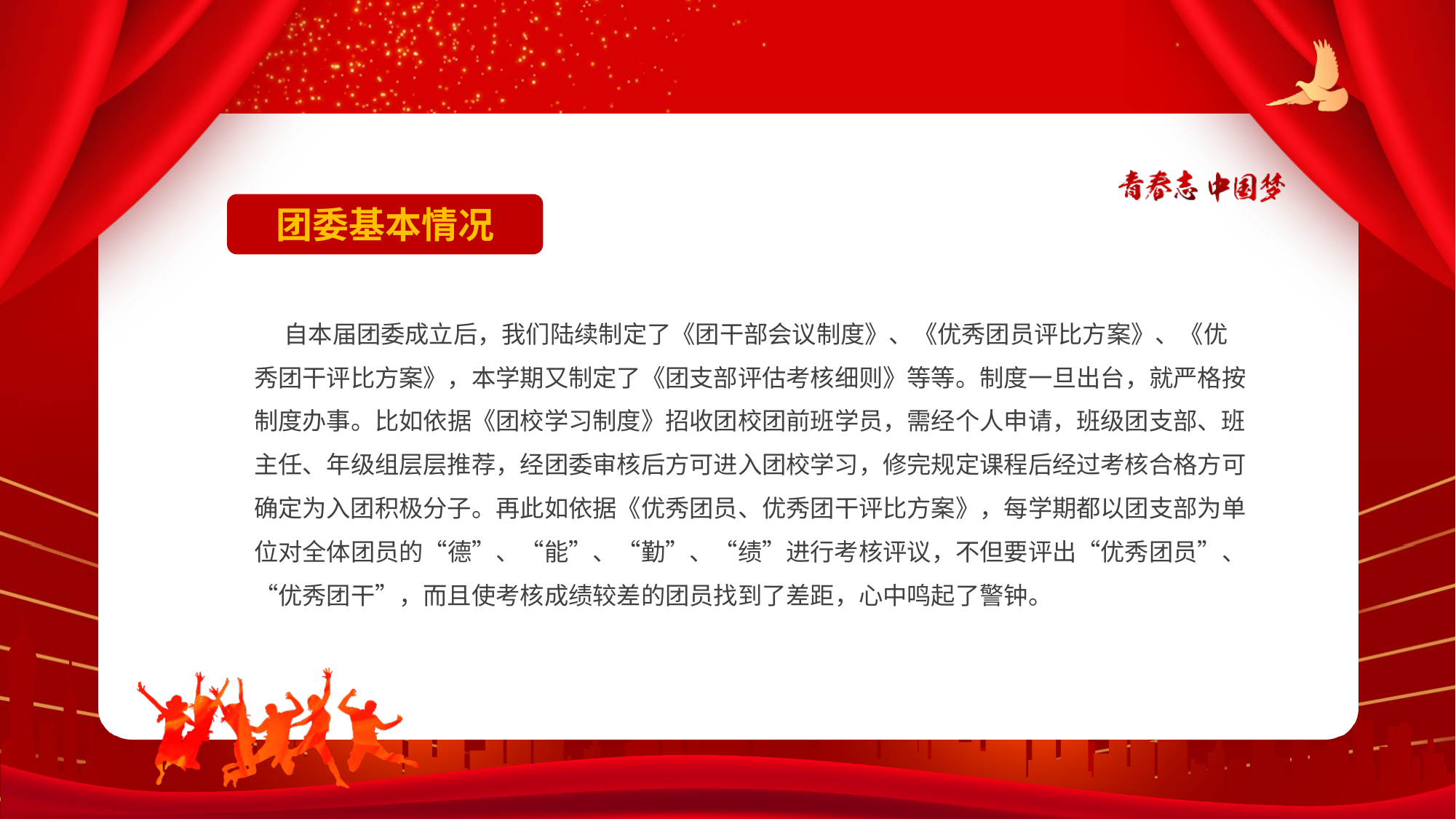

团委基本情况
  自本届团委成立后，我们陆续制定了《团干部会议制度》、《优秀团员评比方案》、《优秀团干评比方案》，本学期又制定了《团支部评估考核细则》等等。制度一旦出台，就严格按制度办事。比如依据《团校学习制度》招收团校团前班学员，需经个人申请，班级团支部、班主任、年级组层层推荐，经团委审核后方可进入团校学习，修完规定课程后经过考核合格方可确定为入团积极分子。再此如依据《优秀团员、优秀团干评比方案》，每学期都以团支部为单位对全体团员的“德”、“能”、“勤”、“绩”进行考核评议，不但要评出“优秀团员”、“优秀团干”，而且使考核成绩较差的团员找到了差距，心中鸣起了警钟。